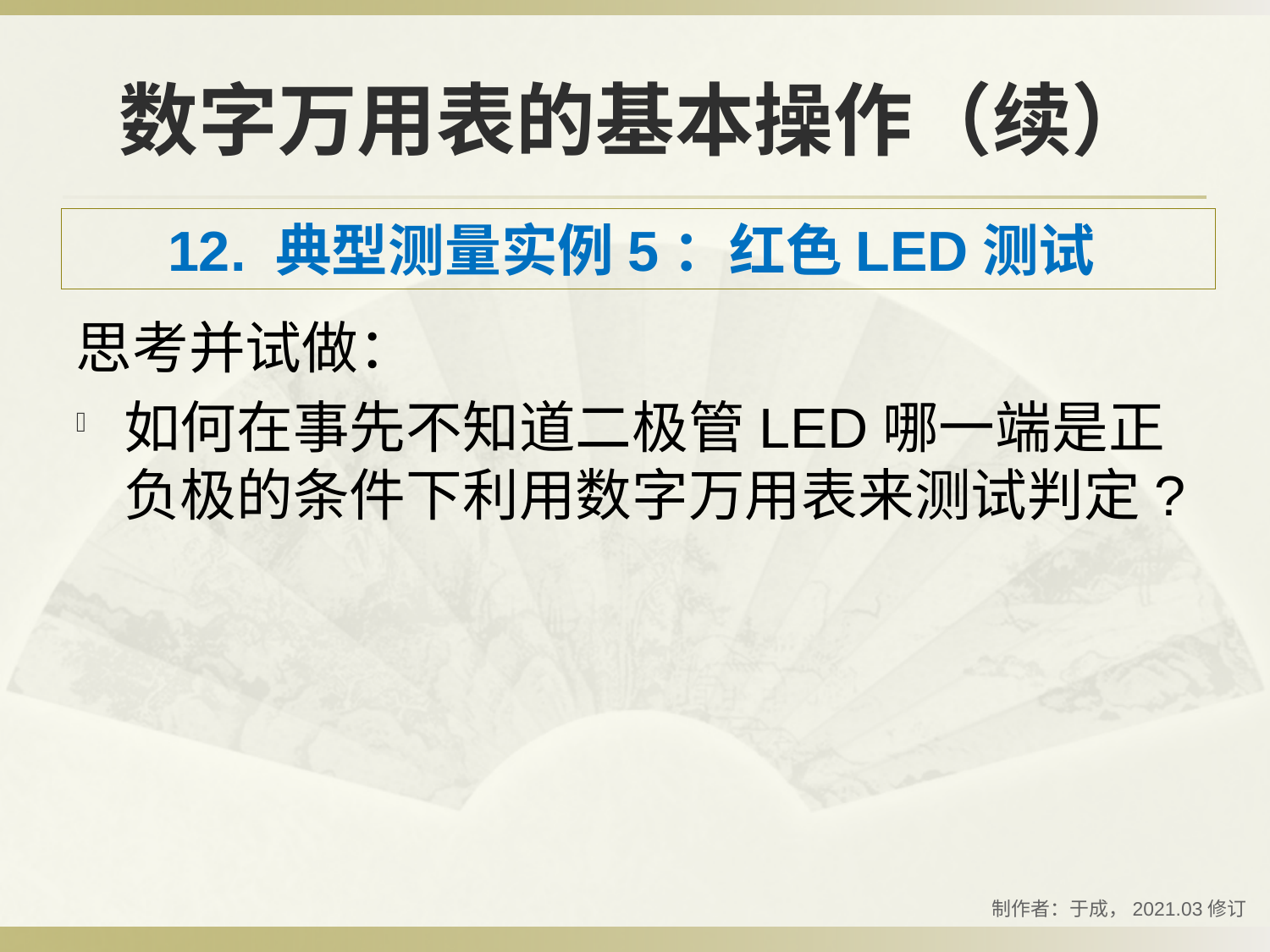

# 数字万用表的基本操作（续）
12. 典型测量实例5：红色LED测试
思考并试做：
如何在事先不知道二极管LED哪一端是正负极的条件下利用数字万用表来测试判定?

制作者：于成，2021.03修订